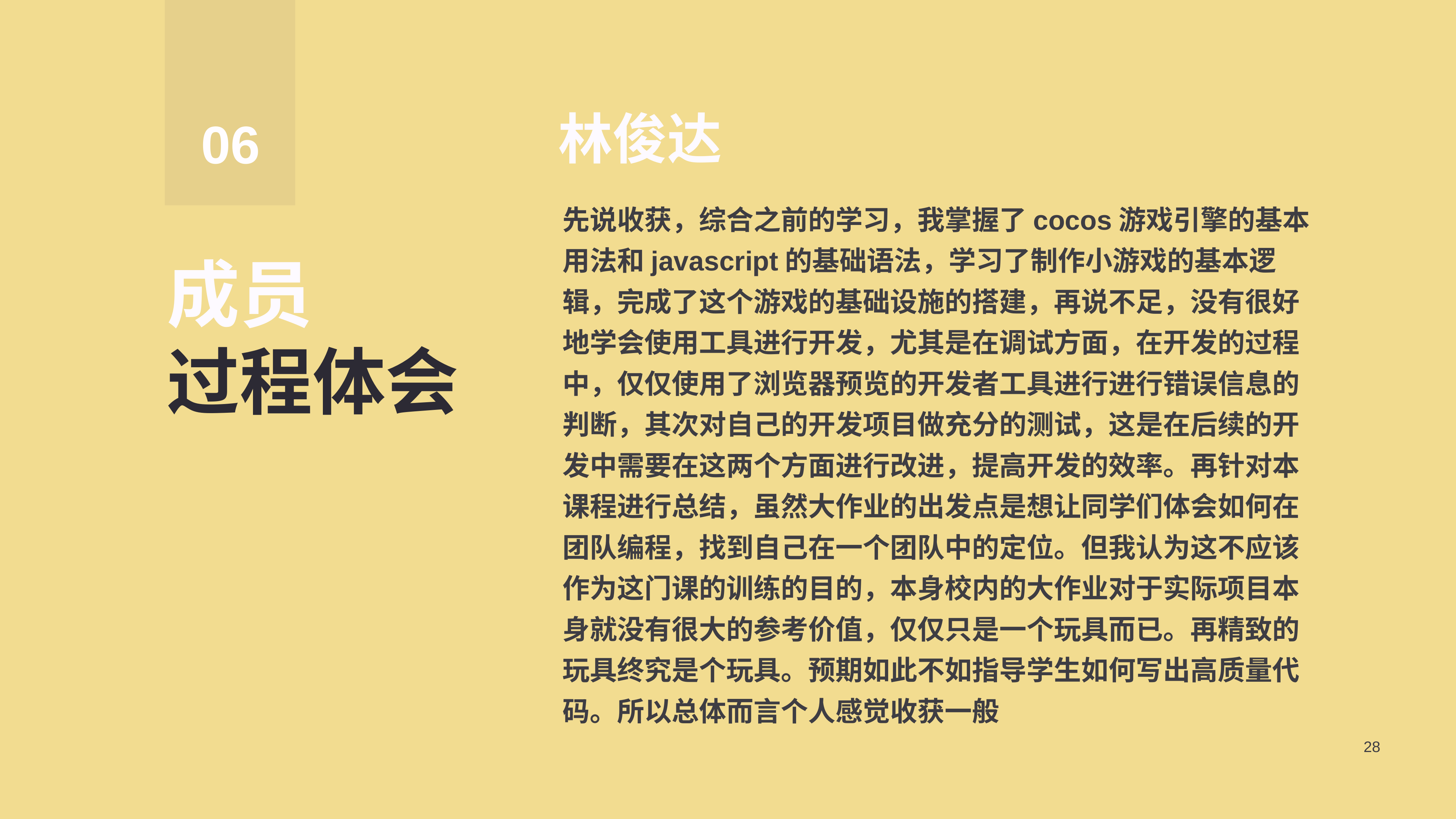

06
林俊达
先说收获，综合之前的学习，我掌握了cocos游戏引擎的基本用法和javascript的基础语法，学习了制作小游戏的基本逻辑，完成了这个游戏的基础设施的搭建，再说不足，没有很好地学会使用工具进行开发，尤其是在调试方面，在开发的过程中，仅仅使用了浏览器预览的开发者工具进行进行错误信息的判断，其次对自己的开发项目做充分的测试，这是在后续的开发中需要在这两个方面进行改进，提高开发的效率。再针对本课程进行总结，虽然大作业的出发点是想让同学们体会如何在团队编程，找到自己在一个团队中的定位。但我认为这不应该作为这门课的训练的目的，本身校内的大作业对于实际项目本身就没有很大的参考价值，仅仅只是一个玩具而已。再精致的玩具终究是个玩具。预期如此不如指导学生如何写出高质量代码。所以总体而言个人感觉收获一般
成员
过程体会
28